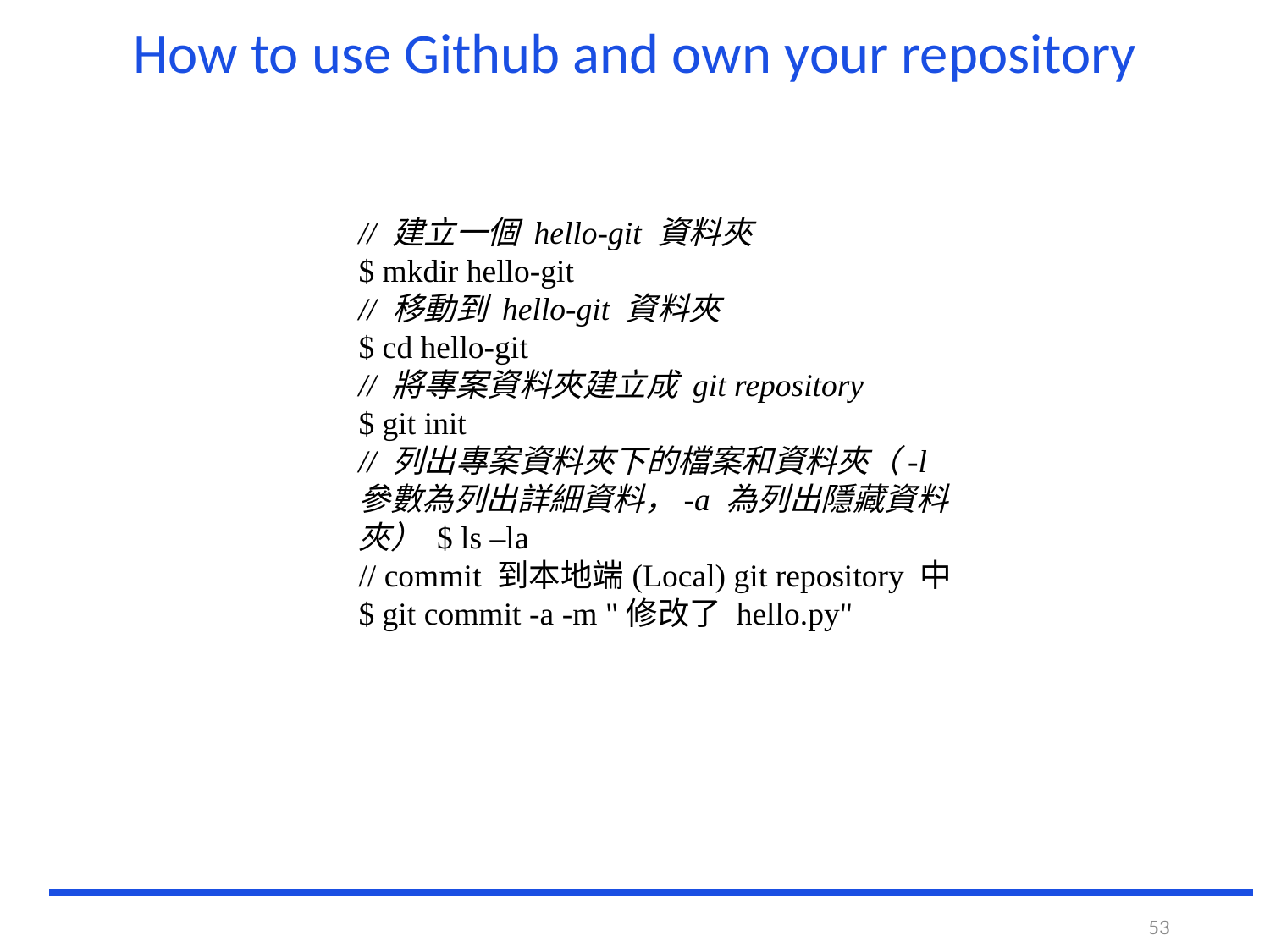

# How to use Github and own your repository
// 建立一個 hello-git 資料夾
$ mkdir hello-git
// 移動到 hello-git 資料夾
$ cd hello-git
// 將專案資料夾建立成 git repository
$ git init
// 列出專案資料夾下的檔案和資料夾（-l 參數為列出詳細資料，-a 為列出隱藏資料夾） $ ls –la
// commit 到本地端(Local) git repository 中
$ git commit -a -m "修改了 hello.py"

53